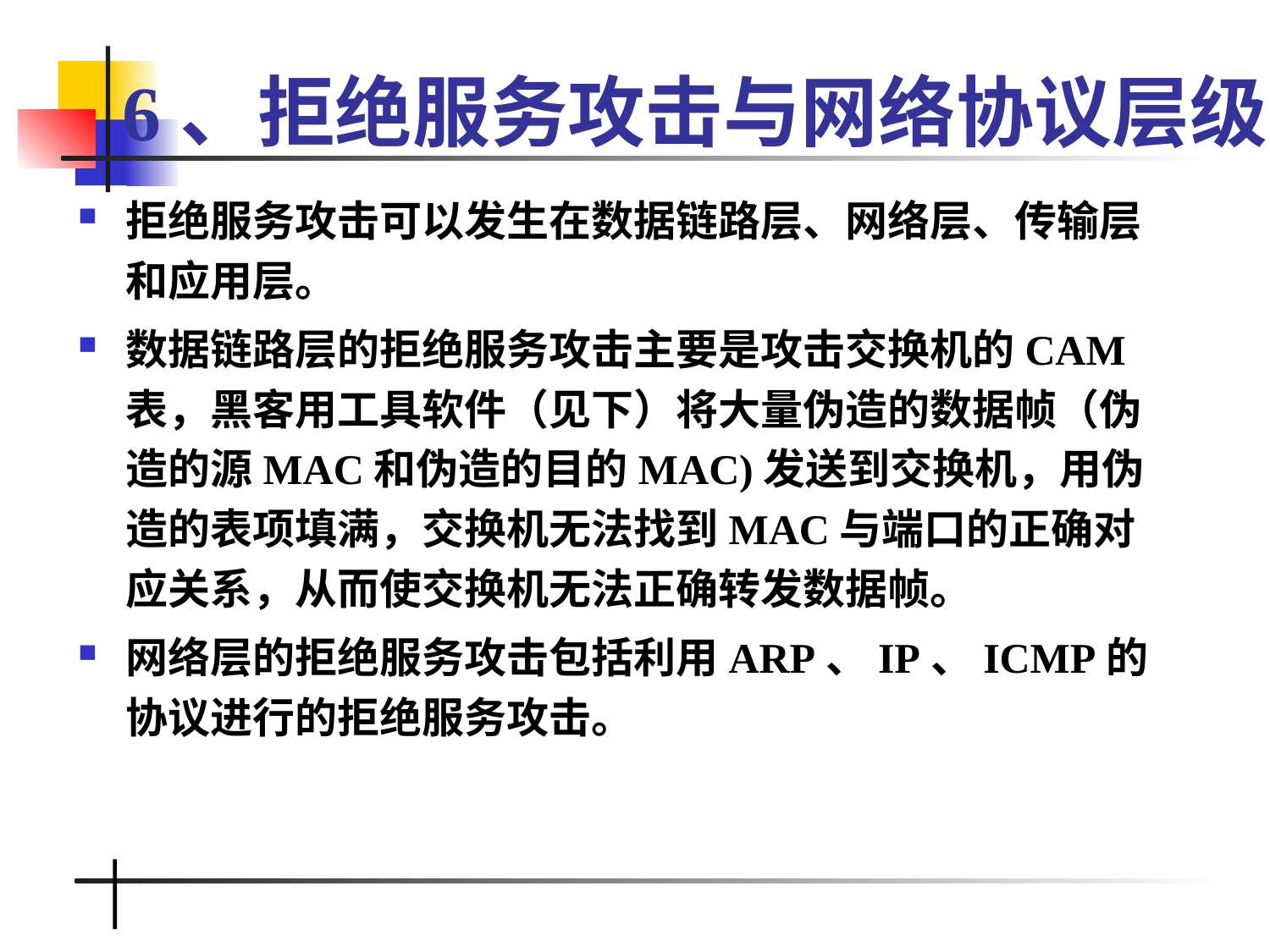

# 6、拒绝服务攻击与网络协议层级
拒绝服务攻击可以发生在数据链路层、网络层、传输层和应用层。
数据链路层的拒绝服务攻击主要是攻击交换机的CAM表，黑客用工具软件（见下）将大量伪造的数据帧（伪造的源MAC和伪造的目的MAC)发送到交换机，用伪造的表项填满，交换机无法找到MAC与端口的正确对应关系，从而使交换机无法正确转发数据帧。
网络层的拒绝服务攻击包括利用ARP、IP、ICMP的协议进行的拒绝服务攻击。